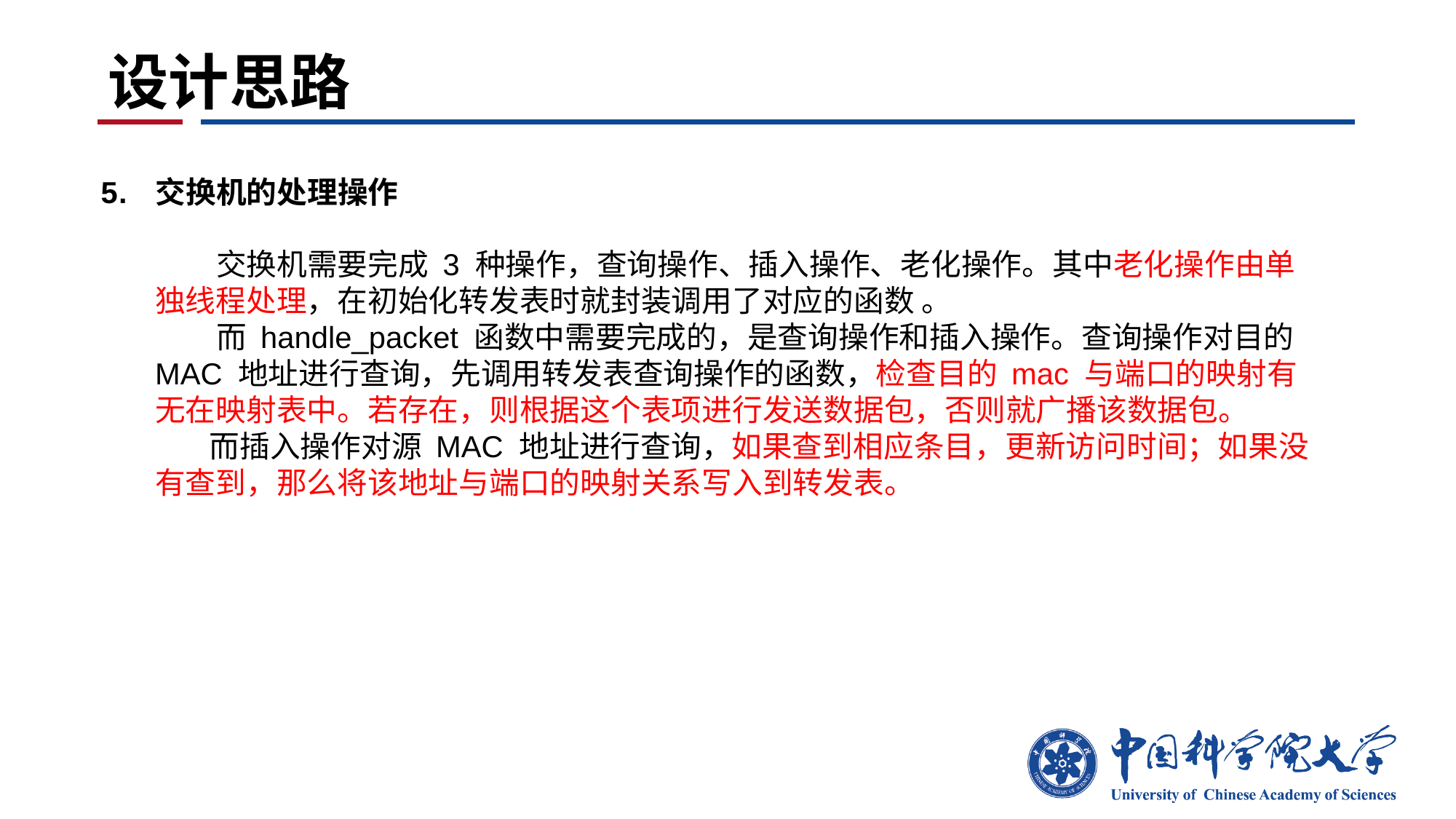

# 设计思路
交换机的处理操作
        交换机需要完成 3 种操作，查询操作、插入操作、老化操作。其中老化操作由单独线程处理，在初始化转发表时就封装调用了对应的函数 。
        而 handle_packet 函数中需要完成的，是查询操作和插入操作。查询操作对目的 MAC 地址进行查询，先调用转发表查询操作的函数，检查目的 mac 与端口的映射有无在映射表中。若存在，则根据这个表项进行发送数据包，否则就广播该数据包。
       而插入操作对源 MAC 地址进行查询，如果查到相应条目，更新访问时间；如果没有查到，那么将该地址与端口的映射关系写入到转发表。